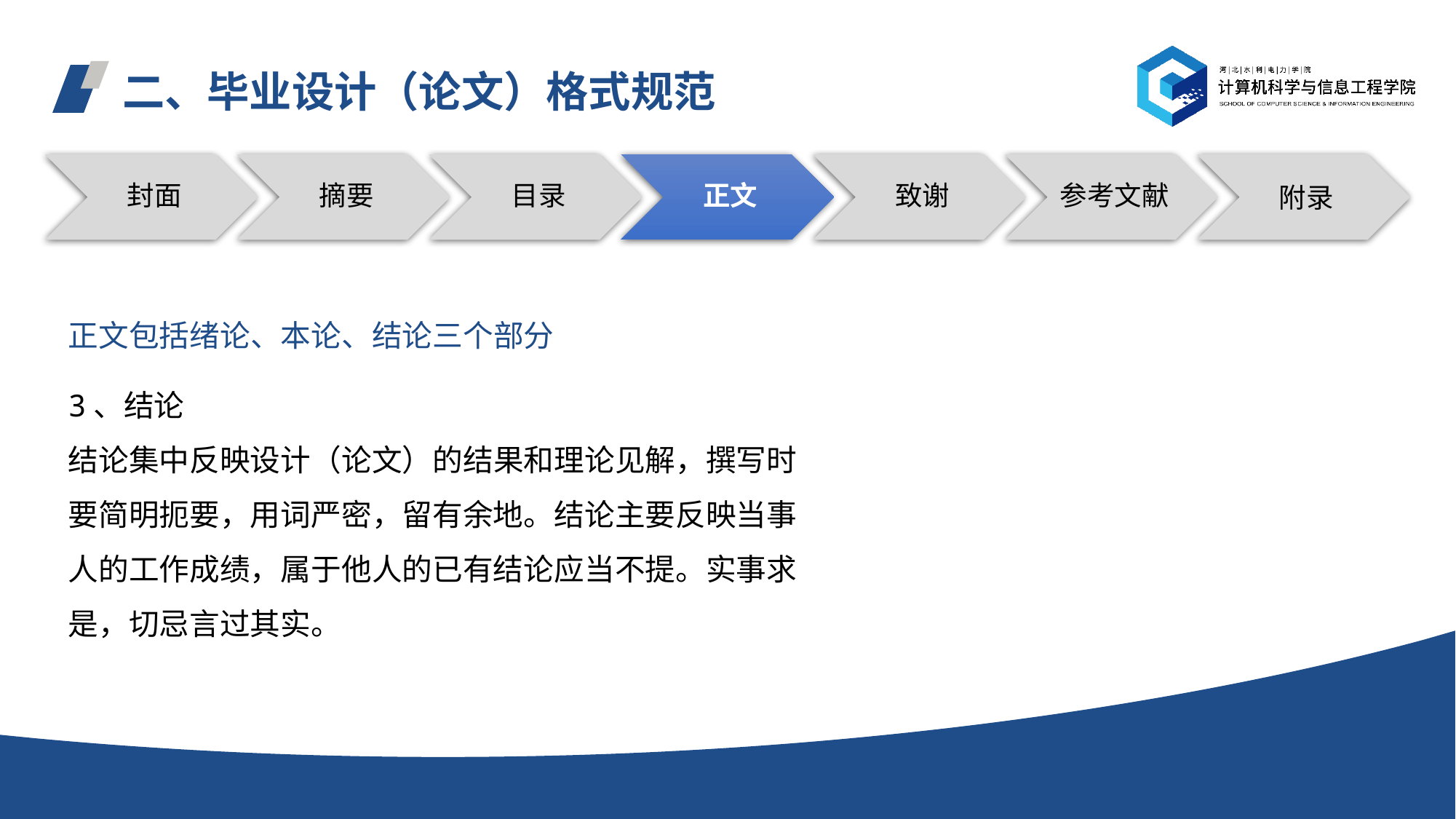

# 二、毕业设计（论文）格式规范
封面
摘要
目录
正文
致谢
参考文献
附录
正文包括绪论、本论、结论三个部分
3、结论
结论集中反映设计（论文）的结果和理论见解，撰写时要简明扼要，用词严密，留有余地。结论主要反映当事人的工作成绩，属于他人的已有结论应当不提。实事求是，切忌言过其实。